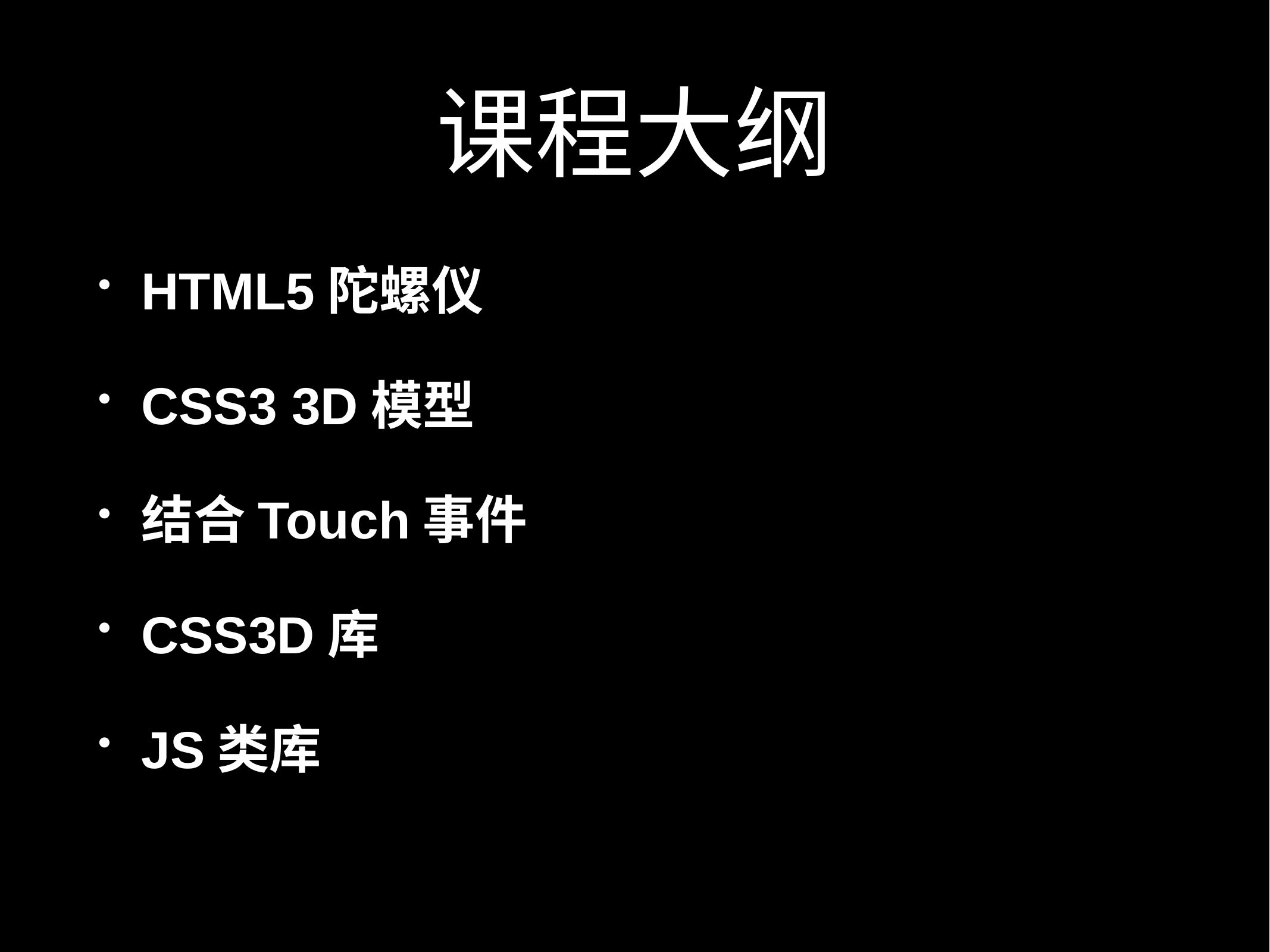

# 课程大纲
HTML5陀螺仪
CSS3 3D模型
结合Touch事件
CSS3D库
JS类库